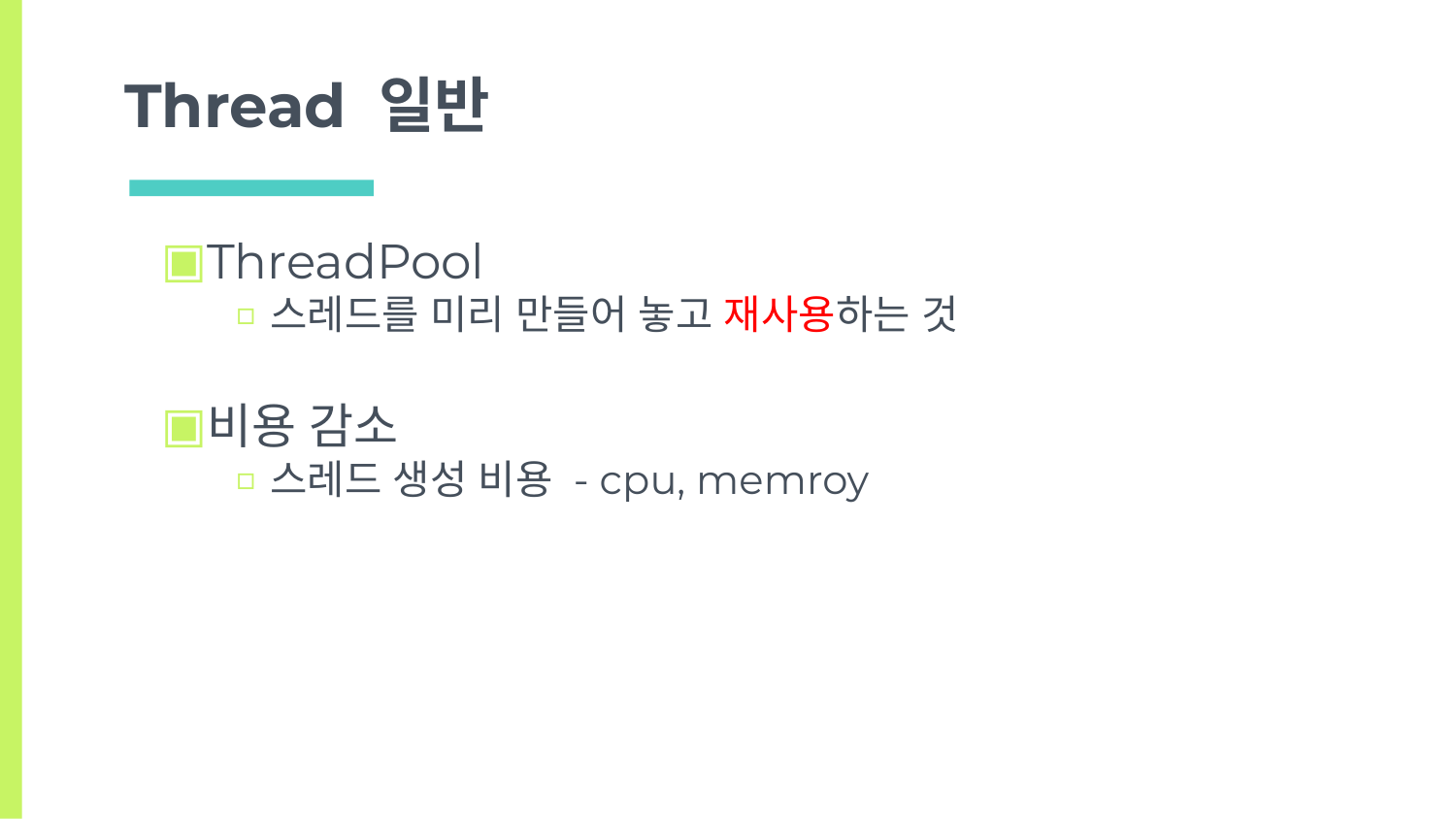

# Thread 일반
ThreadPool
스레드를 미리 만들어 놓고 재사용하는 것

비용 감소
스레드 생성 비용 - cpu, memroy